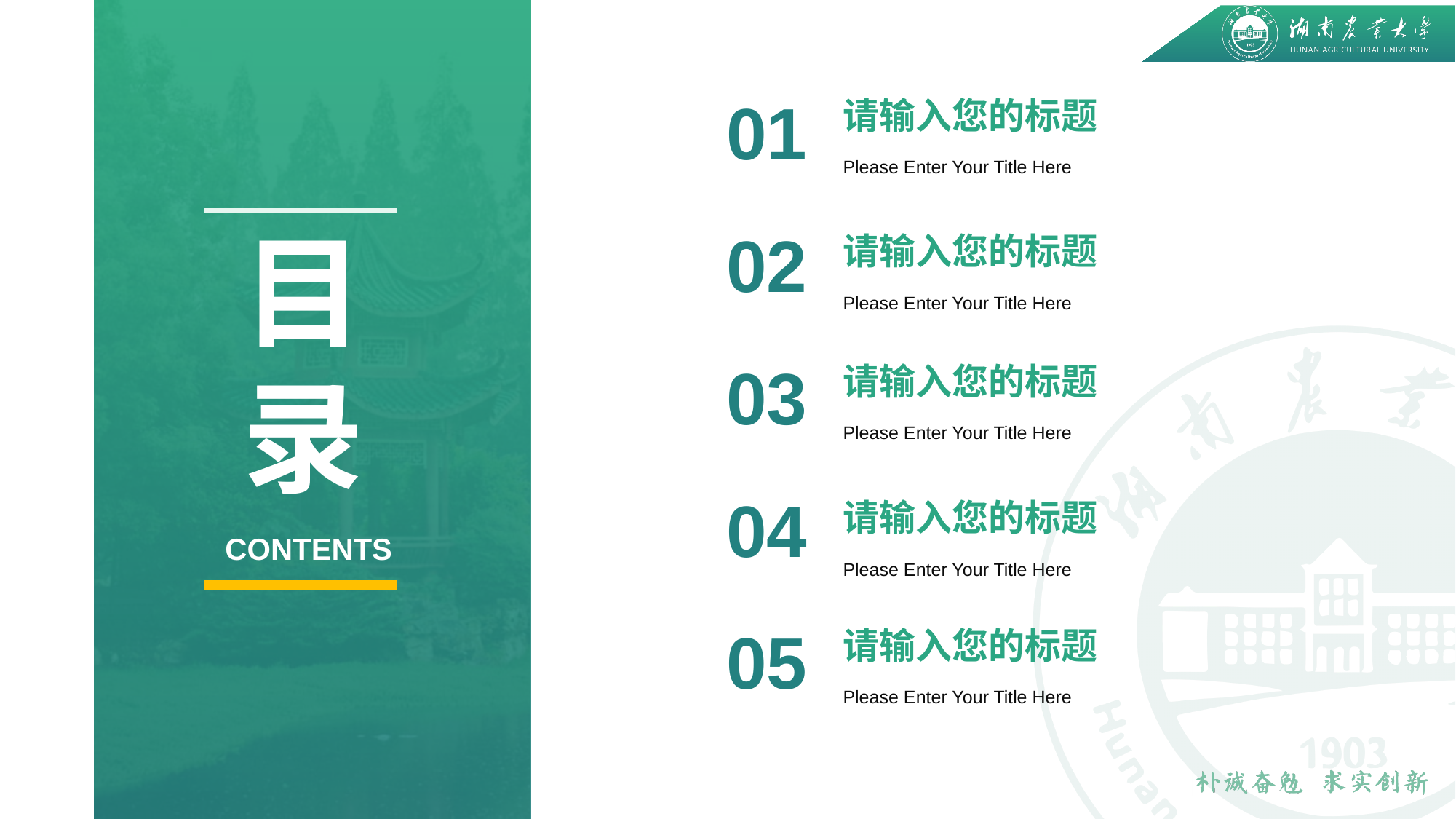

请输入您的标题
01
Please Enter Your Title Here
02
请输入您的标题
Please Enter Your Title Here
请输入您的标题
03
Please Enter Your Title Here
04
请输入您的标题
Please Enter Your Title Here
请输入您的标题
05
Please Enter Your Title Here